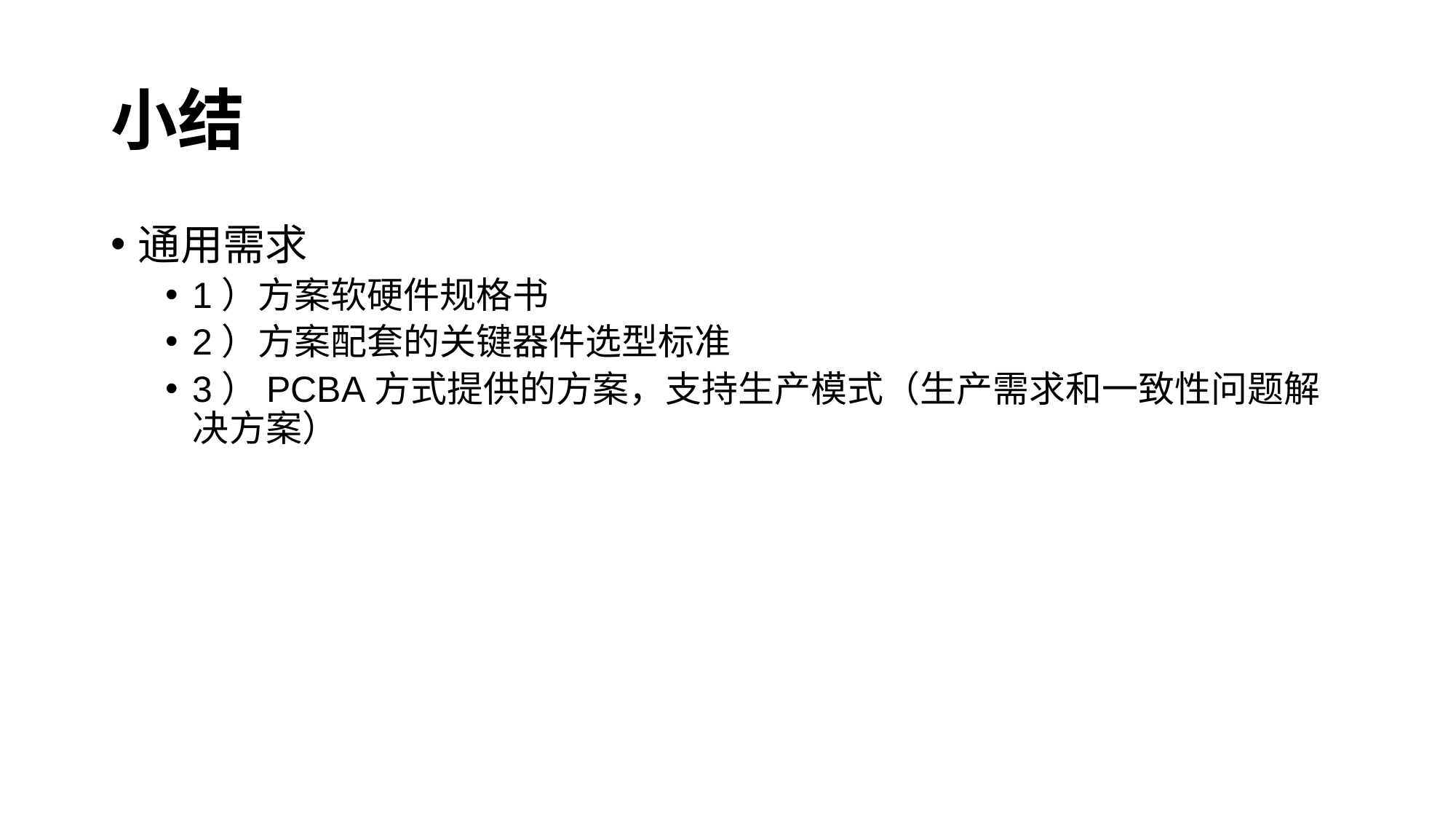

# 小结
通用需求
1）方案软硬件规格书
2）方案配套的关键器件选型标准
3）PCBA方式提供的方案，支持生产模式（生产需求和一致性问题解决方案）